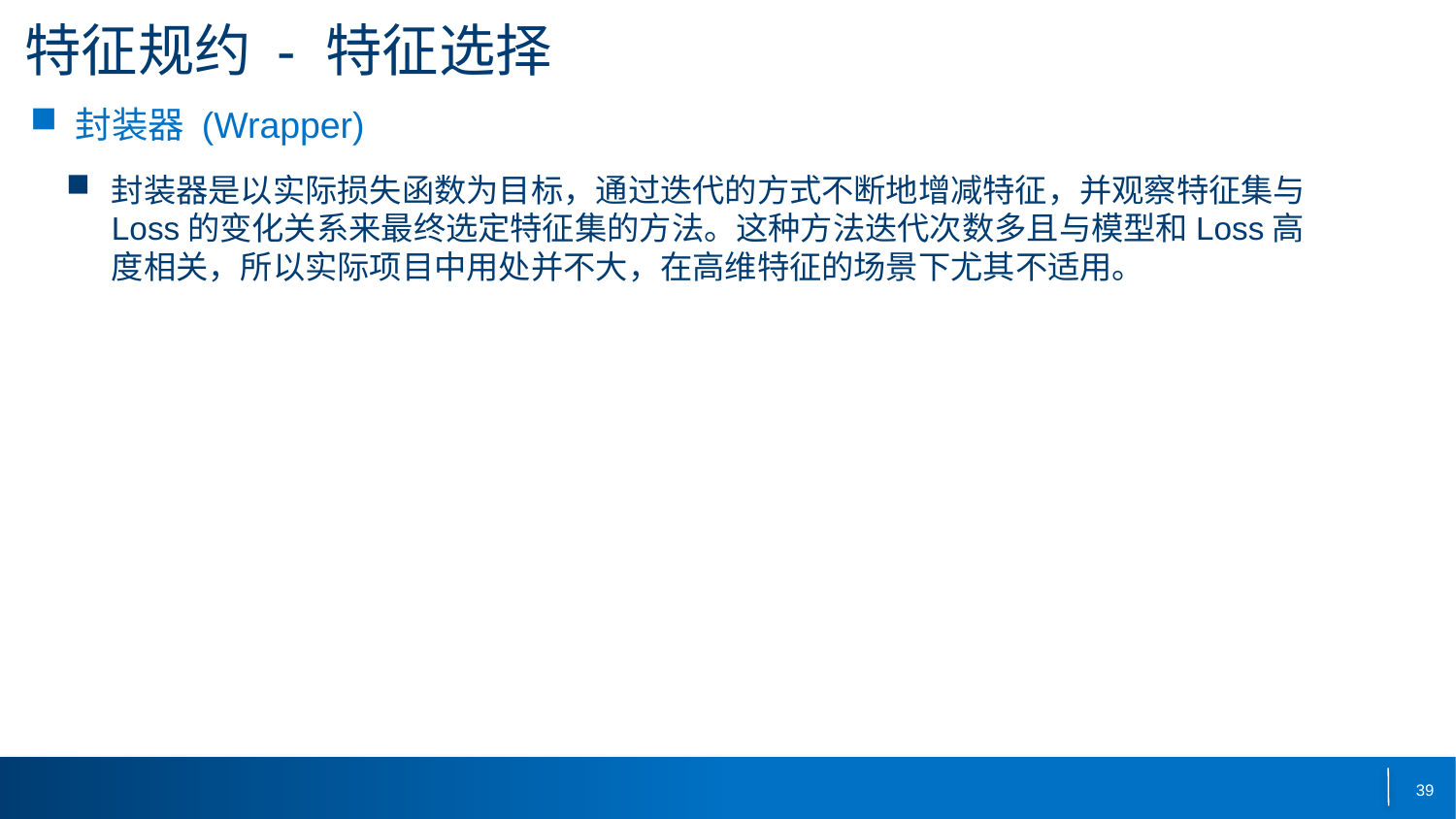

# 特征规约 - 特征选择
封装器 (Wrapper)
封装器是以实际损失函数为目标，通过迭代的方式不断地增减特征，并观察特征集与Loss的变化关系来最终选定特征集的方法。这种方法迭代次数多且与模型和Loss高度相关，所以实际项目中用处并不大，在高维特征的场景下尤其不适用。
39